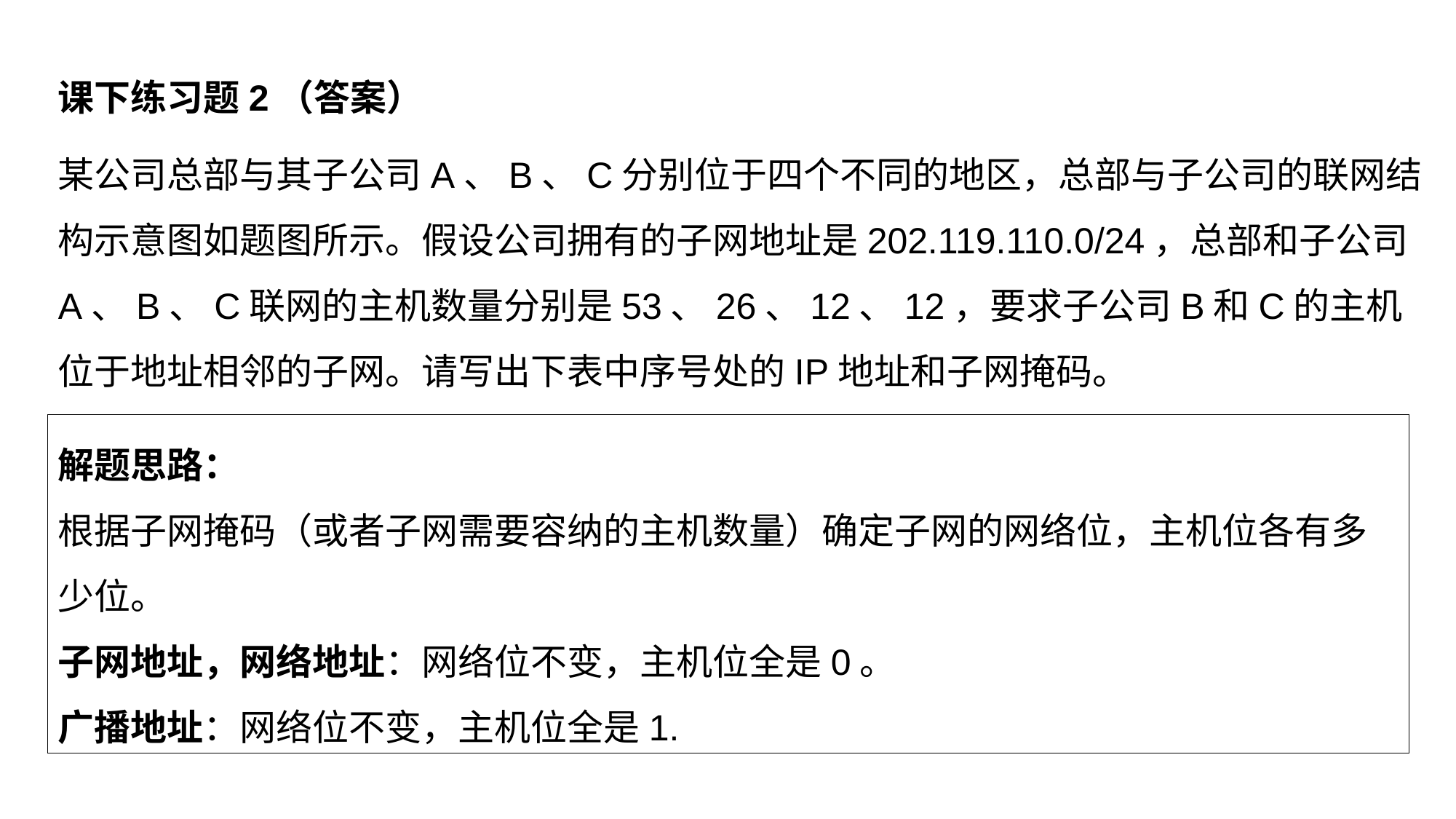

课下练习题2（答案）
某公司总部与其子公司A、B、C分别位于四个不同的地区，总部与子公司的联网结构示意图如题图所示。假设公司拥有的子网地址是202.119.110.0/24，总部和子公司A、B、C联网的主机数量分别是53、26、12、12，要求子公司B和C的主机位于地址相邻的子网。请写出下表中序号处的IP地址和子网掩码。
解题思路：
根据子网掩码（或者子网需要容纳的主机数量）确定子网的网络位，主机位各有多少位。
子网地址，网络地址：网络位不变，主机位全是0。
广播地址：网络位不变，主机位全是1.